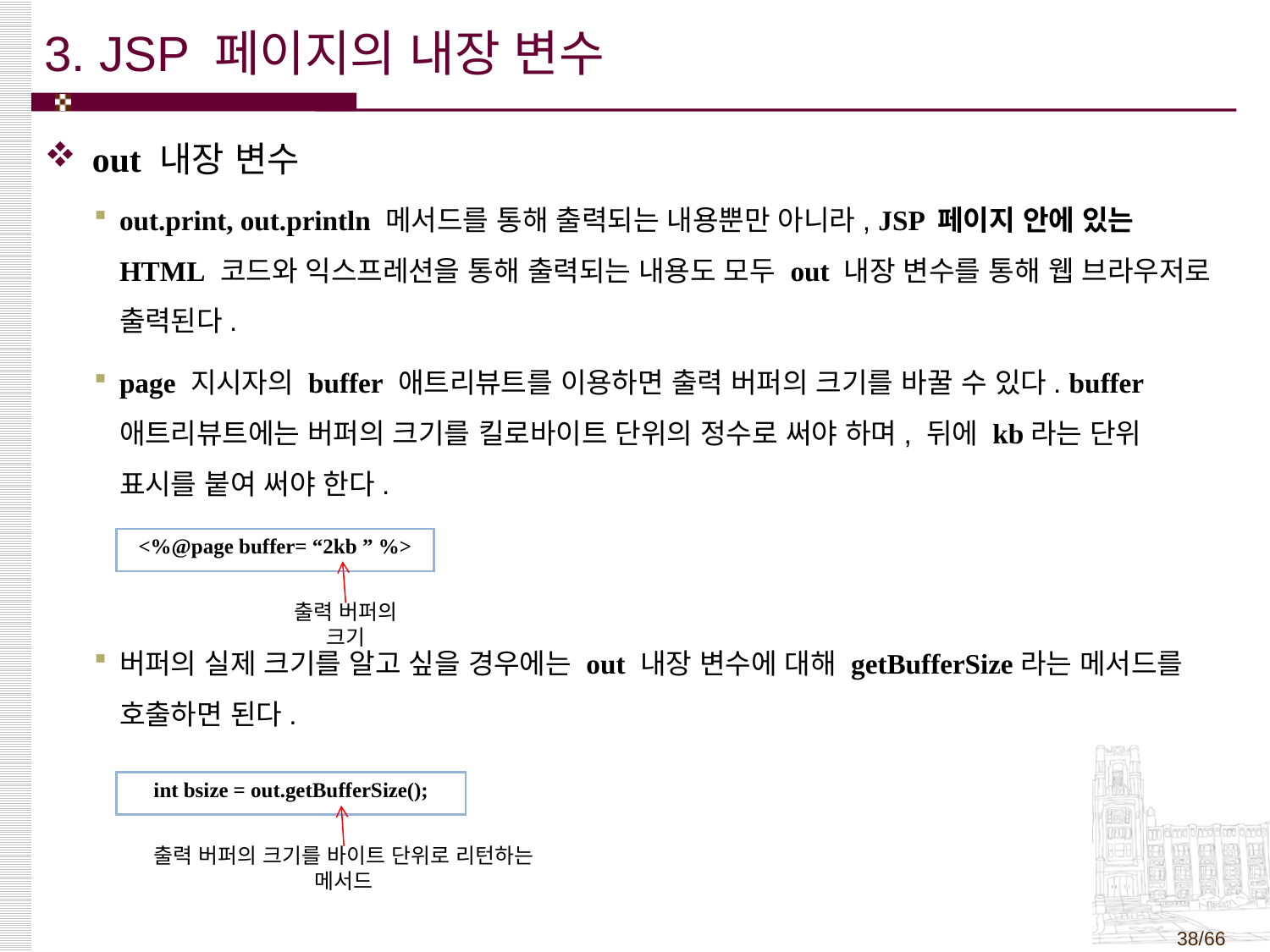

# 3. JSP 페이지의 내장 변수
out 내장 변수
out.print, out.println 메서드를 통해 출력되는 내용뿐만 아니라, JSP 페이지 안에 있는 HTML 코드와 익스프레션을 통해 출력되는 내용도 모두 out 내장 변수를 통해 웹 브라우저로 출력된다.
page 지시자의 buffer 애트리뷰트를 이용하면 출력 버퍼의 크기를 바꿀 수 있다. buffer 애트리뷰트에는 버퍼의 크기를 킬로바이트 단위의 정수로 써야 하며, 뒤에 kb라는 단위 표시를 붙여 써야 한다.

버퍼의 실제 크기를 알고 싶을 경우에는 out 내장 변수에 대해 getBufferSize라는 메서드를 호출하면 된다.

| <%@page buffer= “2kb ” %> |
| --- |
출력 버퍼의 크기
| int bsize = out.getBufferSize(); |
| --- |
출력 버퍼의 크기를 바이트 단위로 리턴하는 메서드